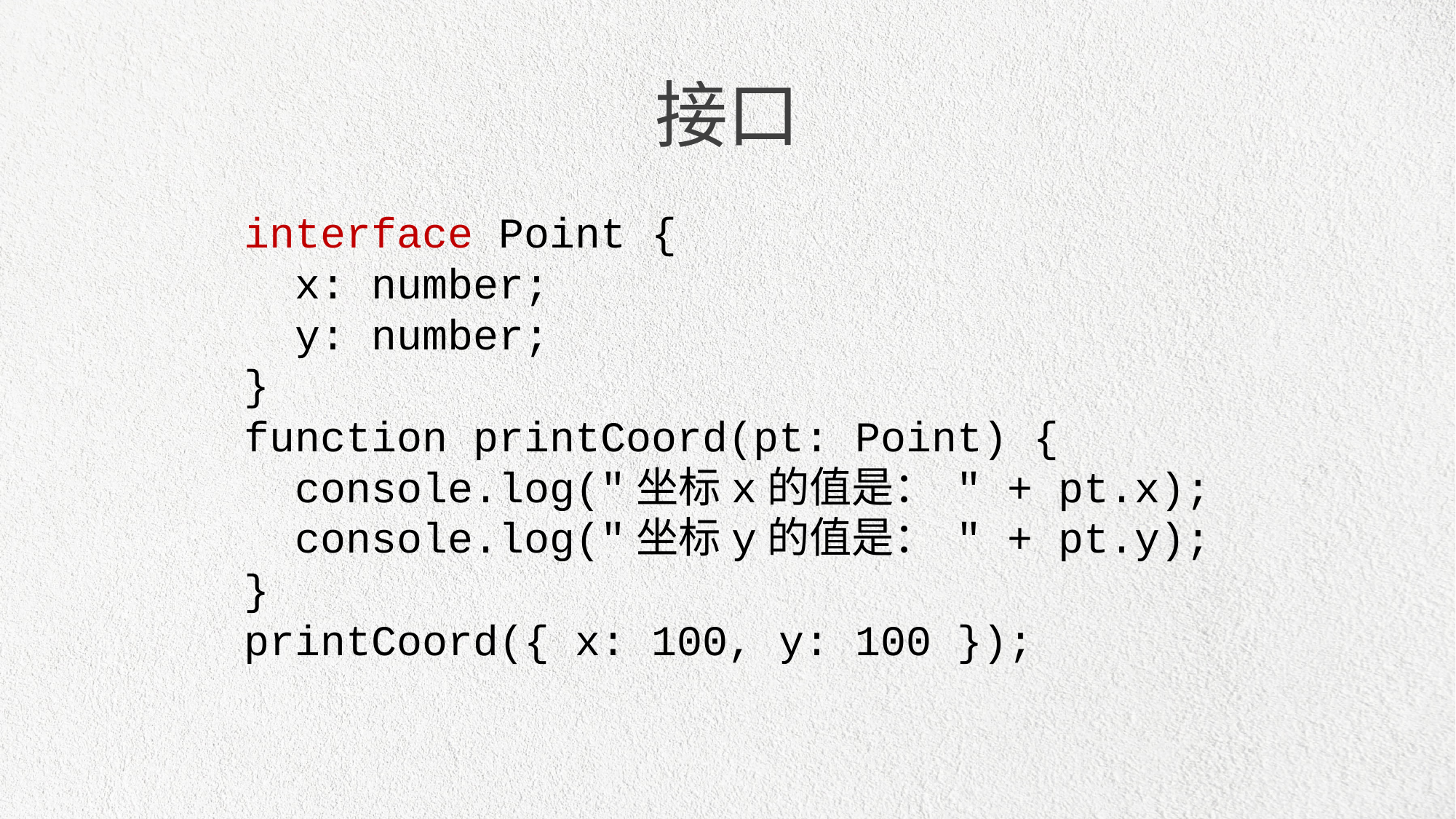

接口
interface Point {
  x: number;
  y: number;
}
function printCoord(pt: Point) {
  console.log("坐标x的值是： " + pt.x);
  console.log("坐标y的值是： " + pt.y);
}
printCoord({ x: 100, y: 100 });